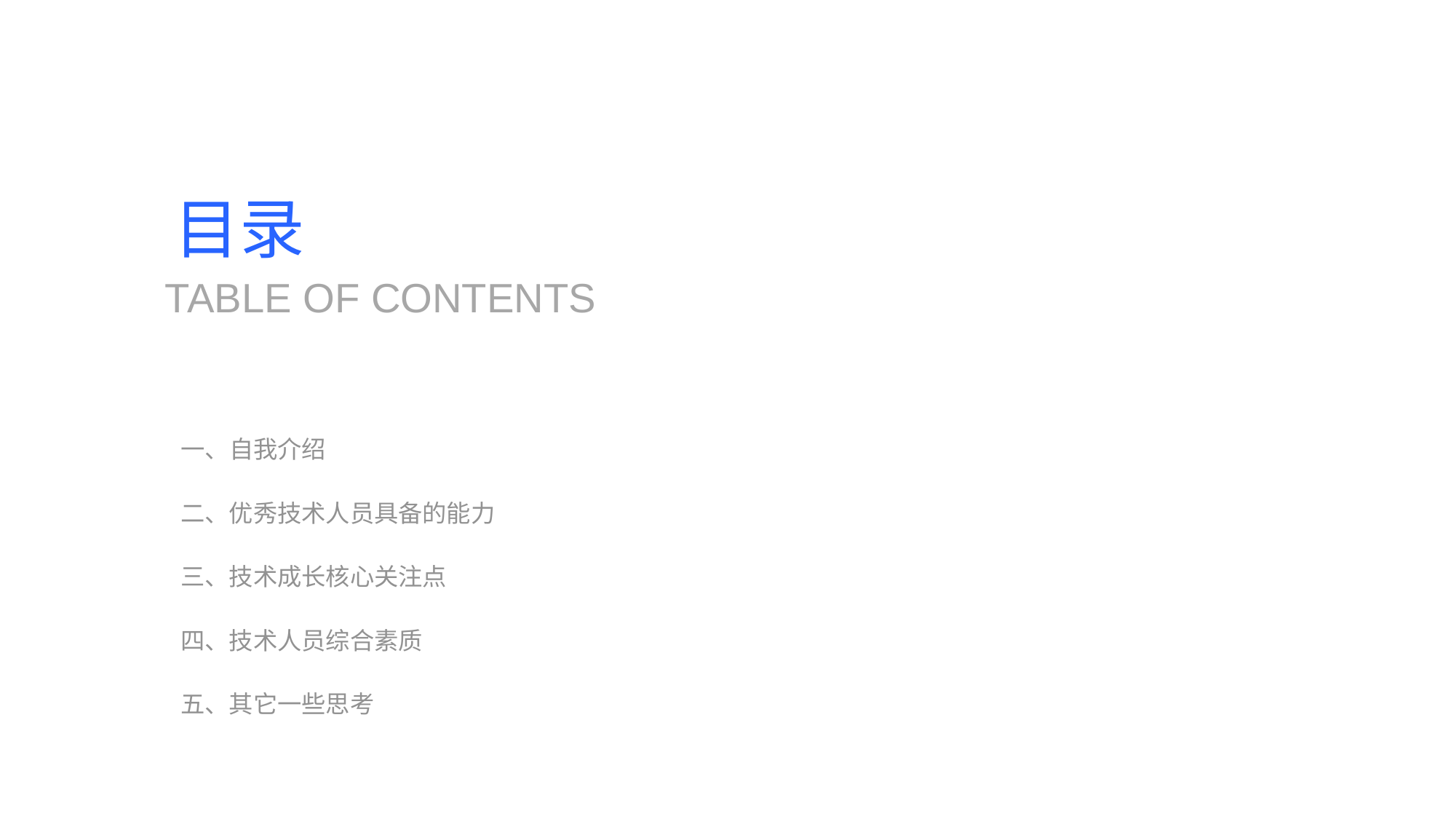

目录
TABLE OF CONTENTS
一、自我介绍
二、优秀技术人员具备的能力
三、技术成长核心关注点
四、技术人员综合素质
五、其它一些思考